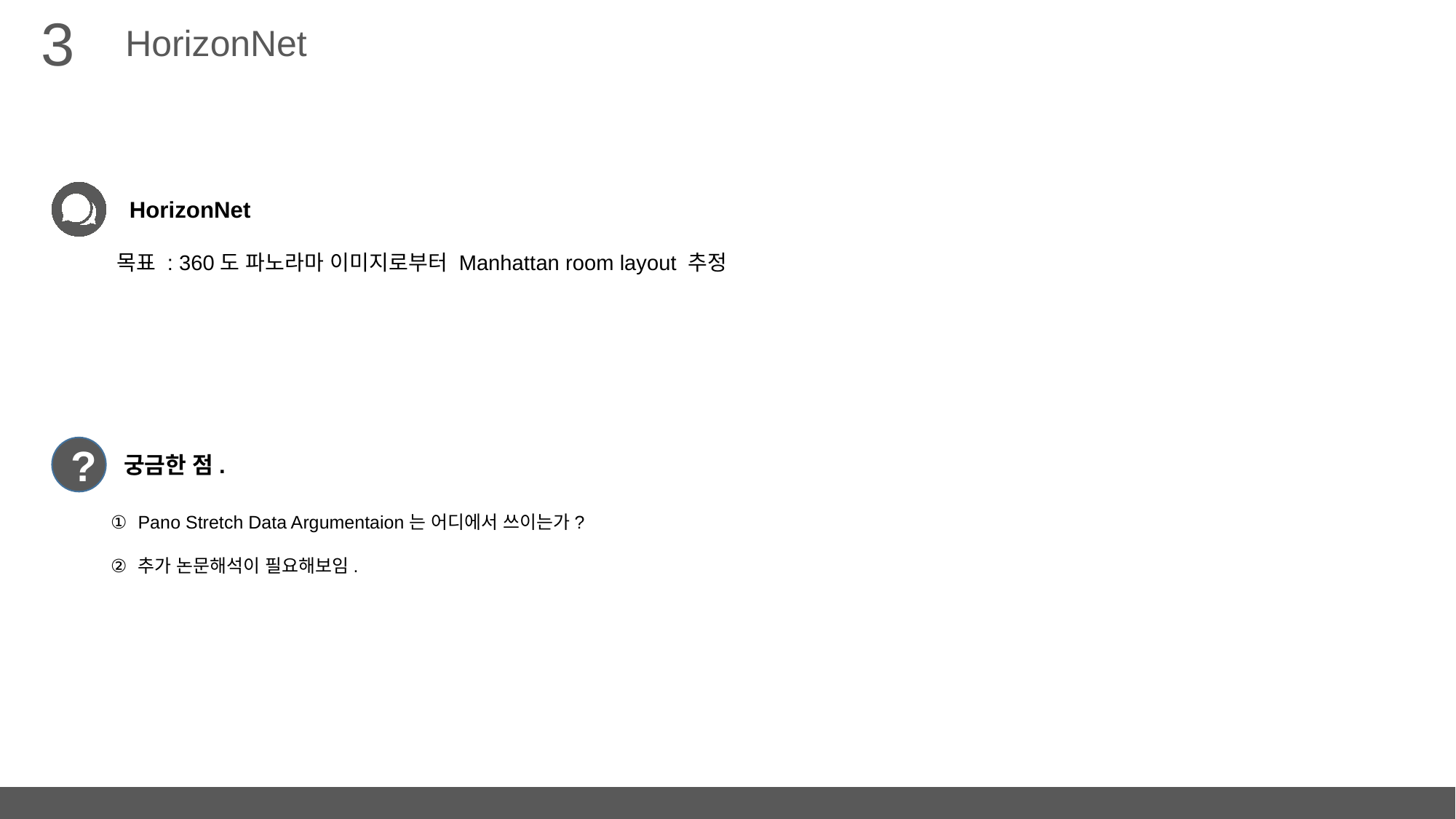

3
HorizonNet

HorizonNet
목표 : 360도 파노라마 이미지로부터 Manhattan room layout 추정
?
궁금한 점.
Pano Stretch Data Argumentaion는 어디에서 쓰이는가?
추가 논문해석이 필요해보임.